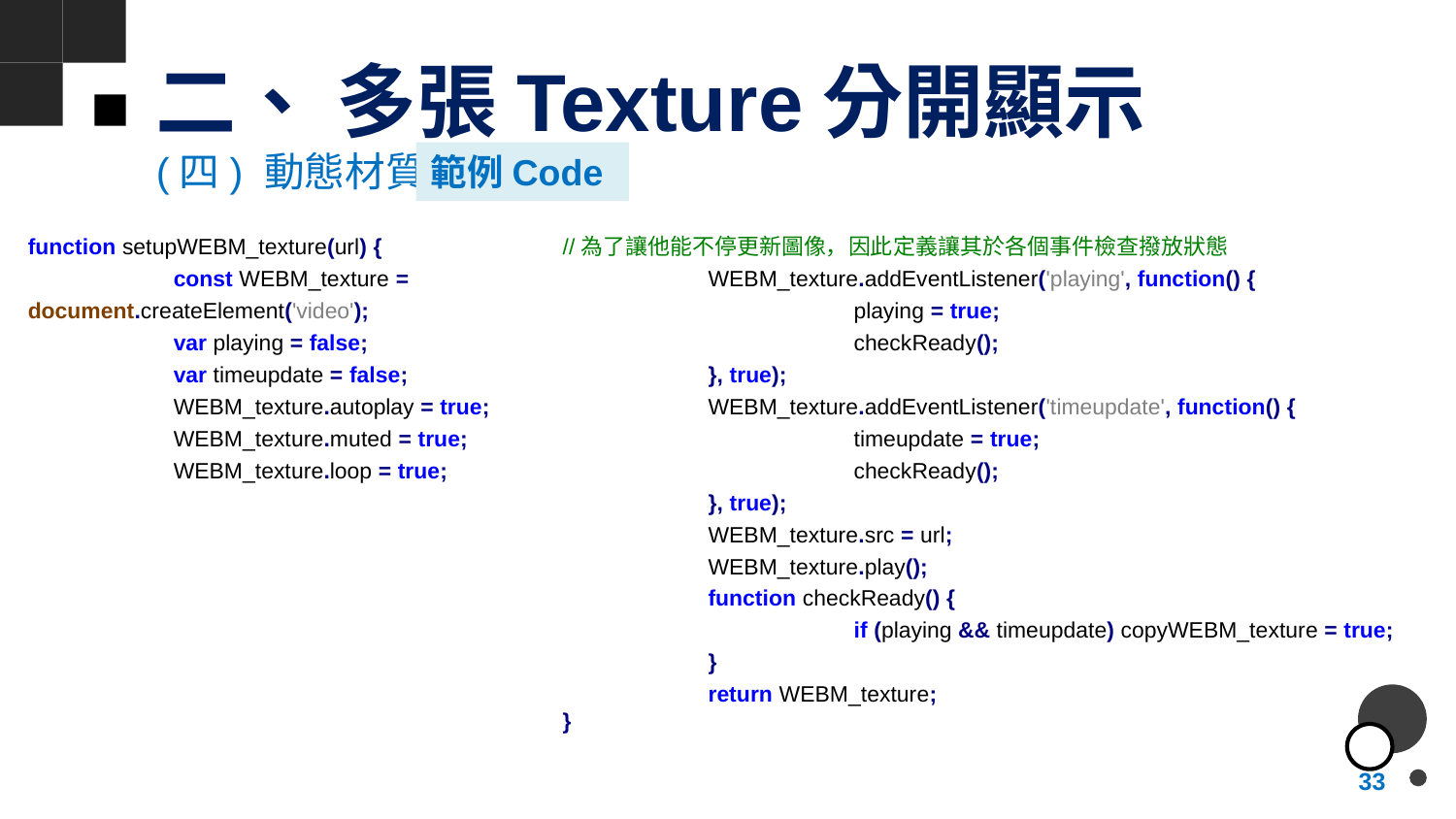

# 二、 多張Texture分開顯示
(四) 動態材質
範例Code
function setupWEBM_texture(url) {
	const WEBM_texture = document.createElement('video');
	var playing = false;
	var timeupdate = false;
	WEBM_texture.autoplay = true;
	WEBM_texture.muted = true;
	WEBM_texture.loop = true;
//為了讓他能不停更新圖像，因此定義讓其於各個事件檢查撥放狀態
	WEBM_texture.addEventListener('playing', function() {
		playing = true;
		checkReady();
	}, true);
	WEBM_texture.addEventListener('timeupdate', function() {
		timeupdate = true;
		checkReady();
	}, true);
	WEBM_texture.src = url;
	WEBM_texture.play();
	function checkReady() {
		if (playing && timeupdate) copyWEBM_texture = true;
	}
	return WEBM_texture;
}

33